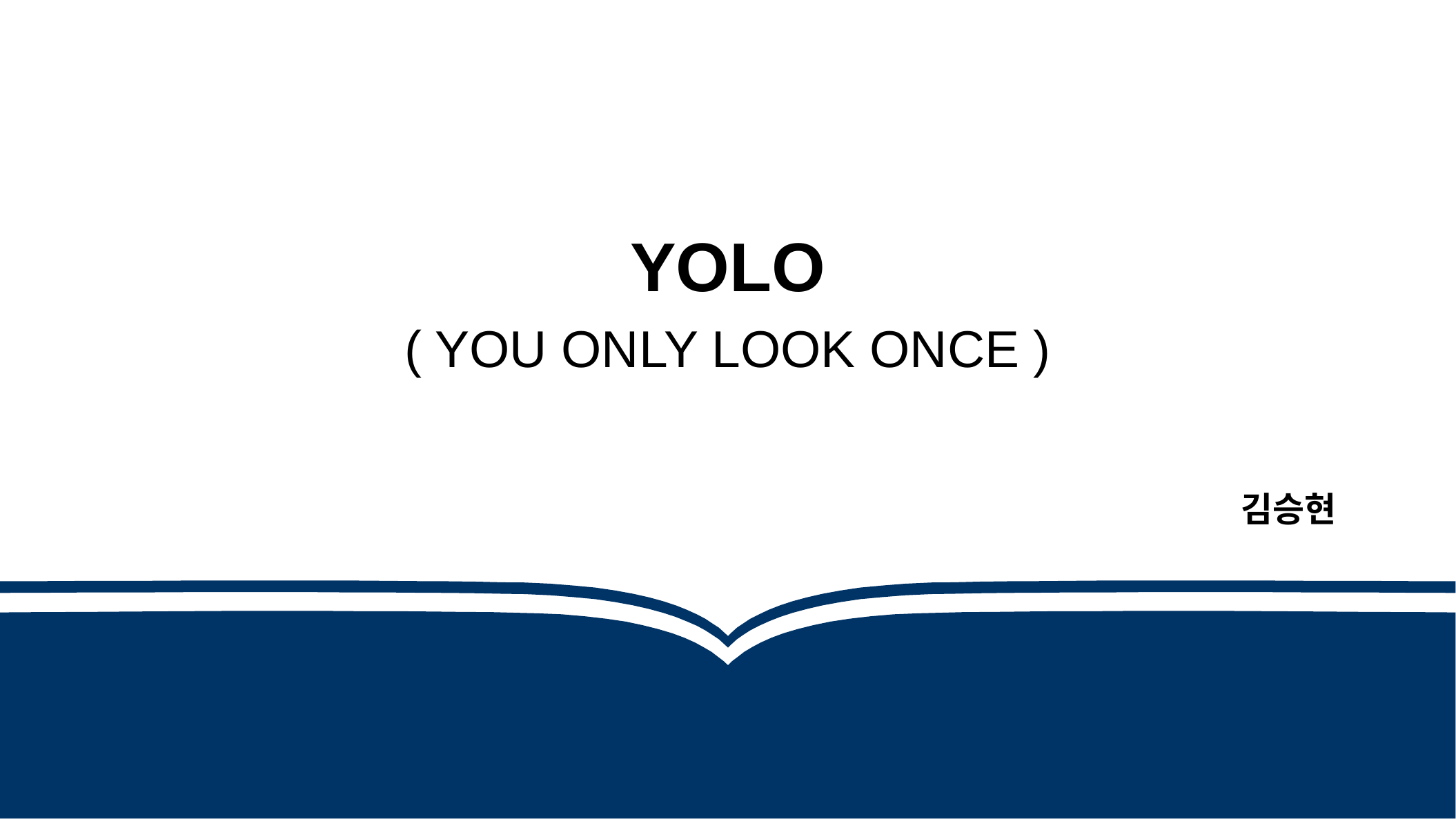

yolo
( you only look once )
김승현